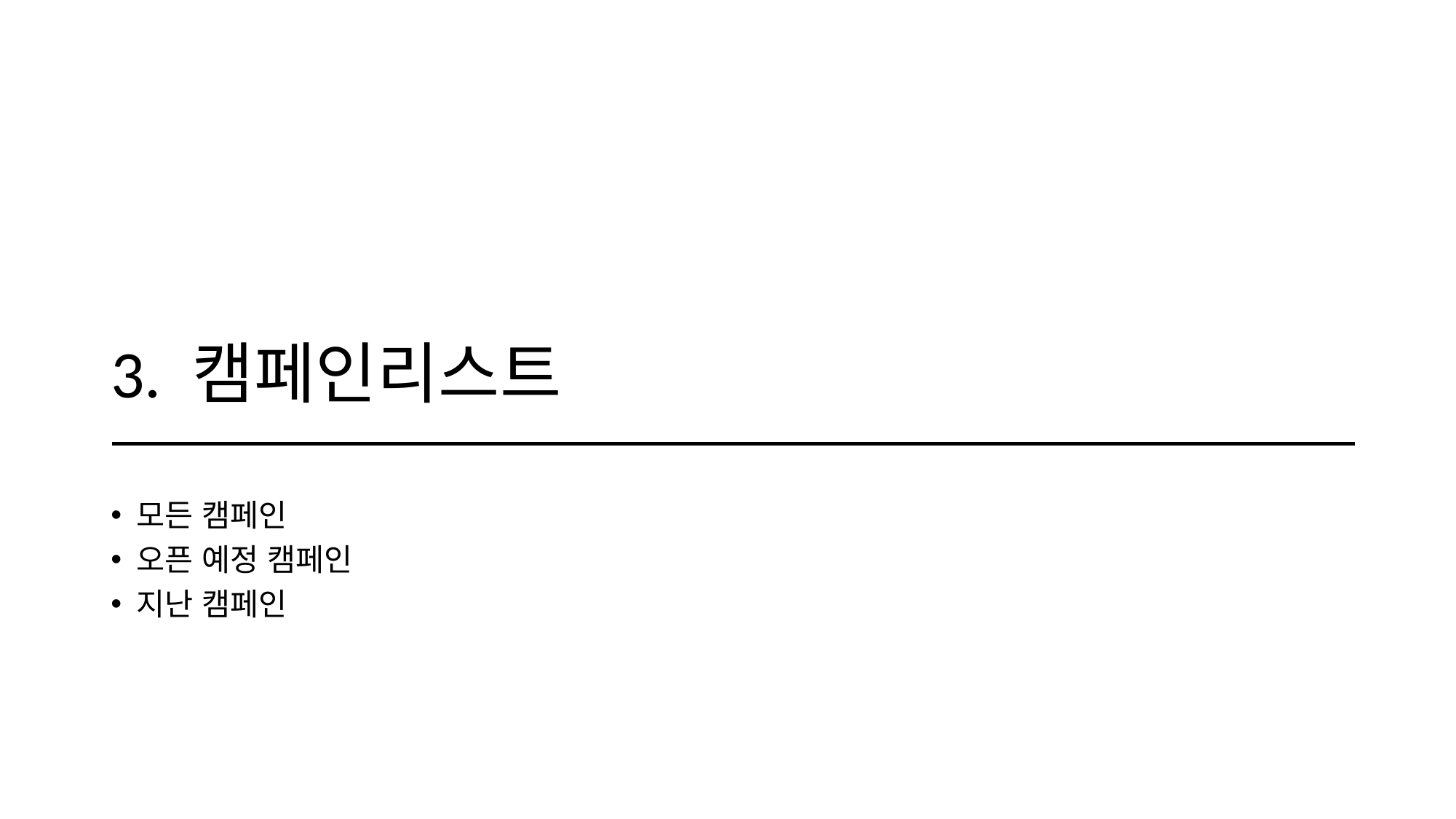

# 3. 캠페인리스트
모든 캠페인
오픈 예정 캠페인
지난 캠페인